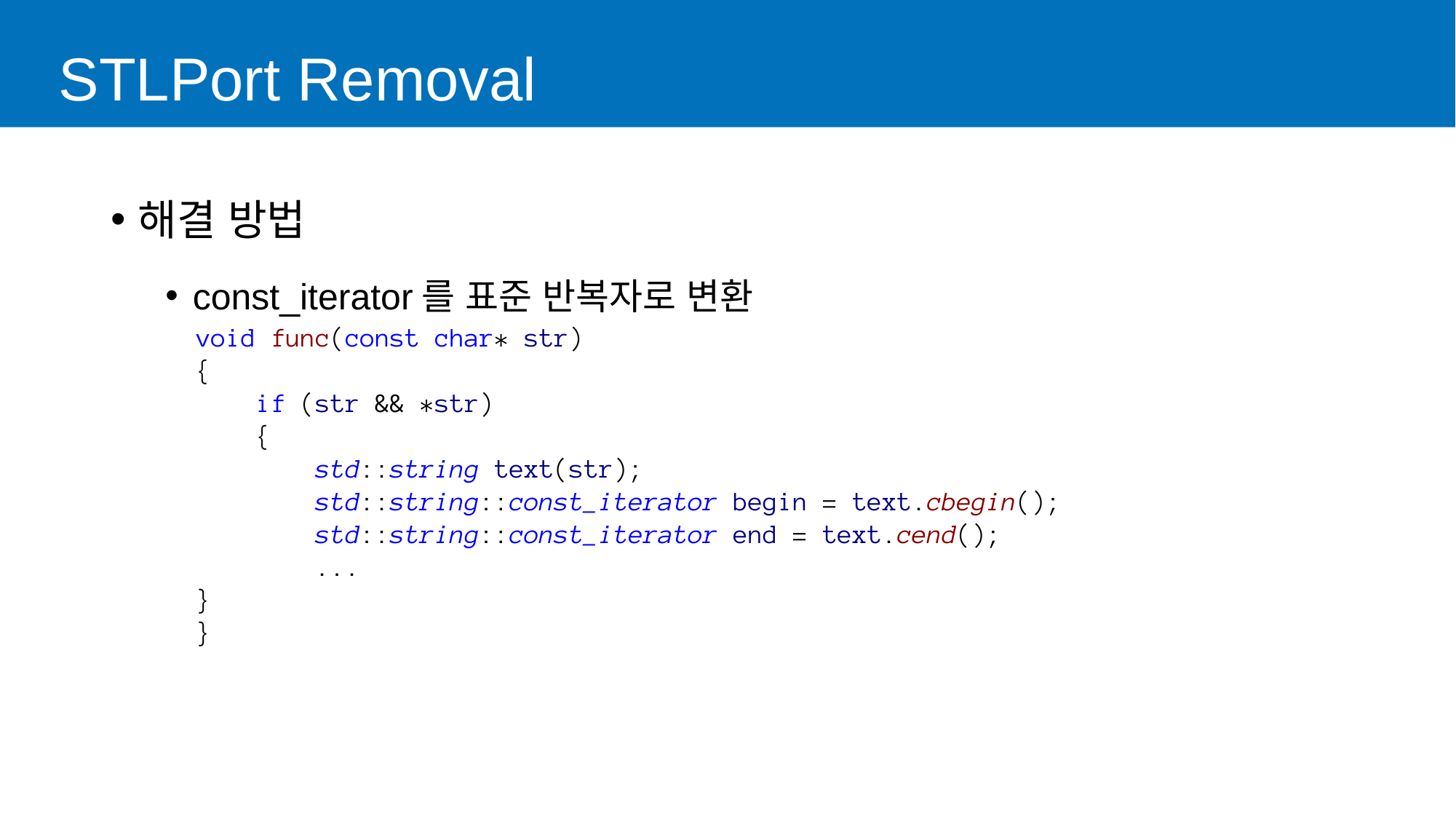

# STLPort Removal
해결 방법
const_iterator를 표준 반복자로 변환
void func(const char* str)
{
    if (str && *str)
    {
        std::string text(str);
        std::string::const_iterator begin = text.cbegin();
        std::string::const_iterator end = text.cend();
        ...
}
}